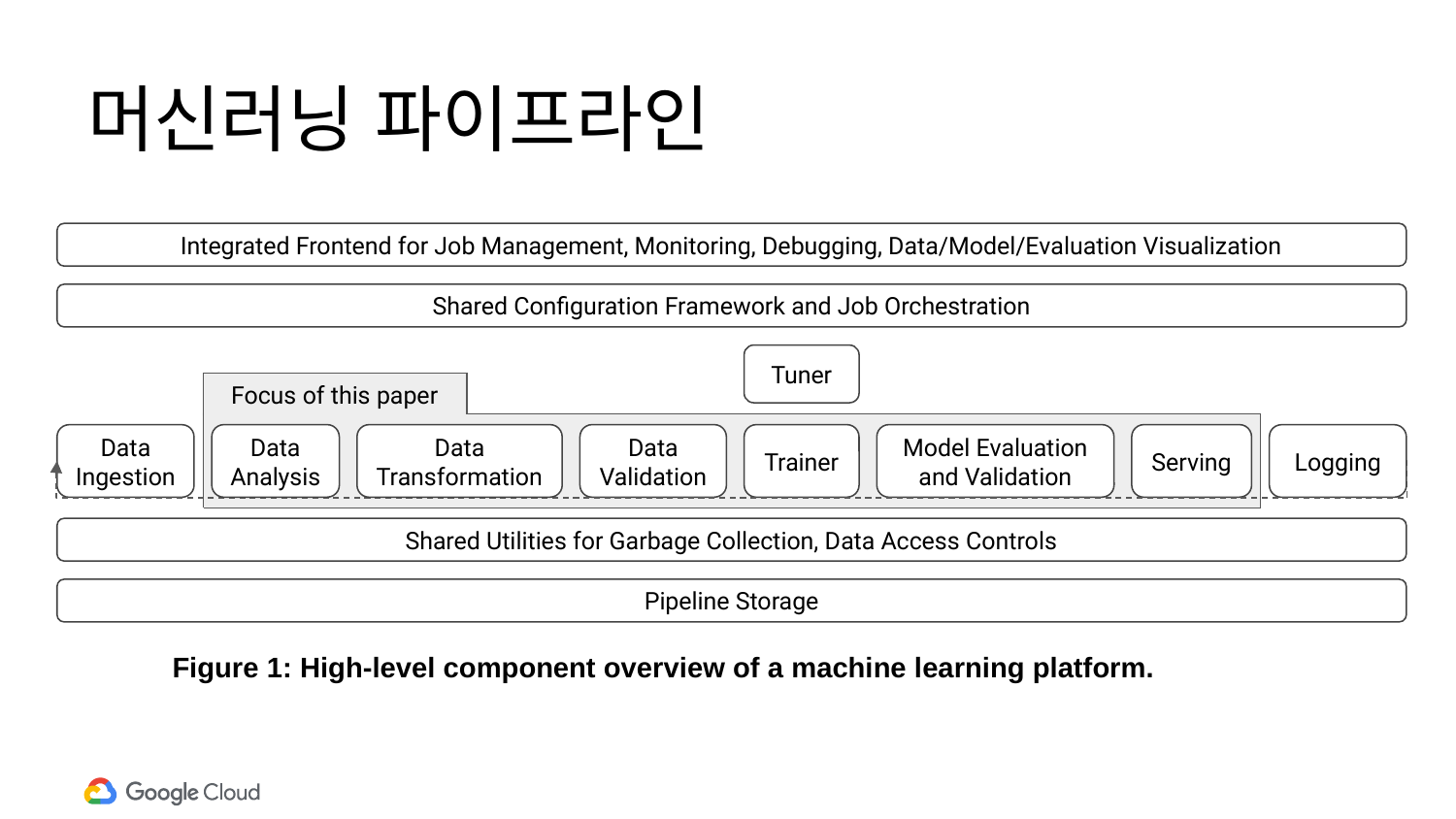

머신러닝 파이프라인
Integrated Frontend for Job Management, Monitoring, Debugging, Data/Model/Evaluation Visualization
Shared Configuration Framework and Job Orchestration
Tuner
Focus of this paper

Data Analysis
Data Transformation
Data Validation
Trainer
Model Evaluation and Validation
Serving
Data Ingestion
Logging
Shared Utilities for Garbage Collection, Data Access Controls
Pipeline Storage
Figure 1: High-level component overview of a machine learning platform.